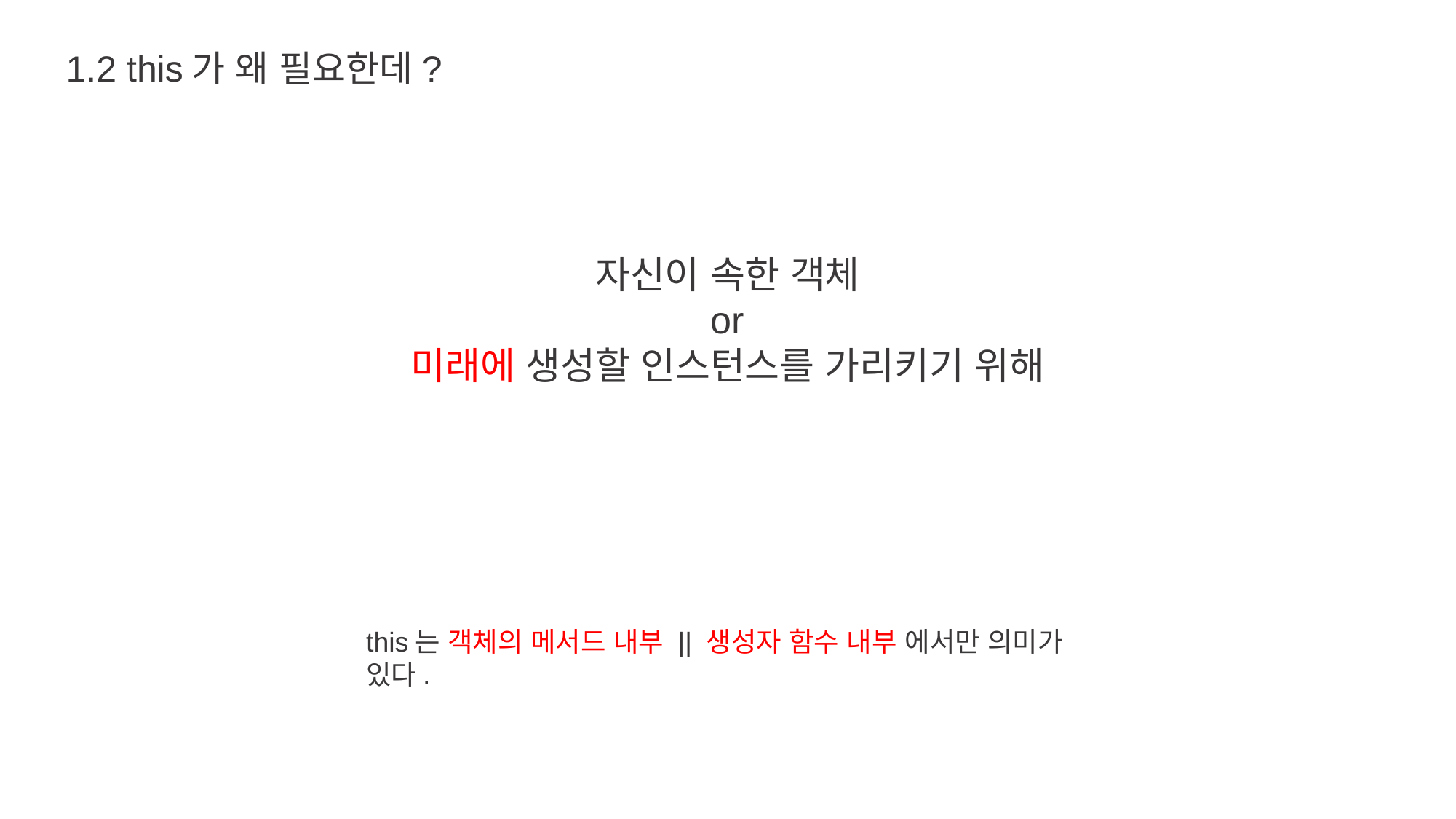

1.2 this가 왜 필요한데?
자신이 속한 객체
or
미래에 생성할 인스턴스를 가리키기 위해
this는 객체의 메서드 내부 || 생성자 함수 내부 에서만 의미가 있다.